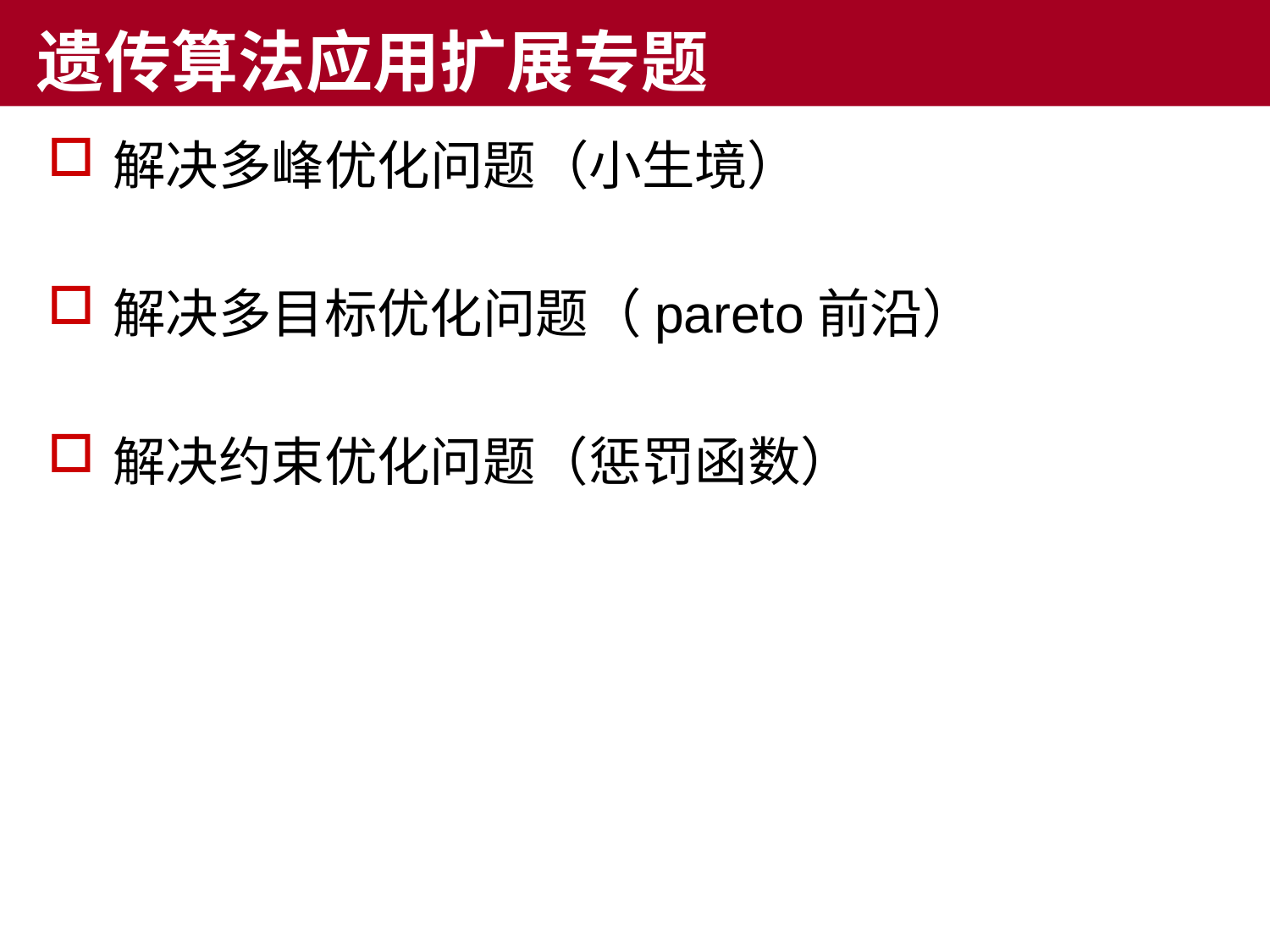

# 遗传算法应用扩展专题
解决多峰优化问题（小生境）

解决多目标优化问题（pareto前沿）

解决约束优化问题（惩罚函数）